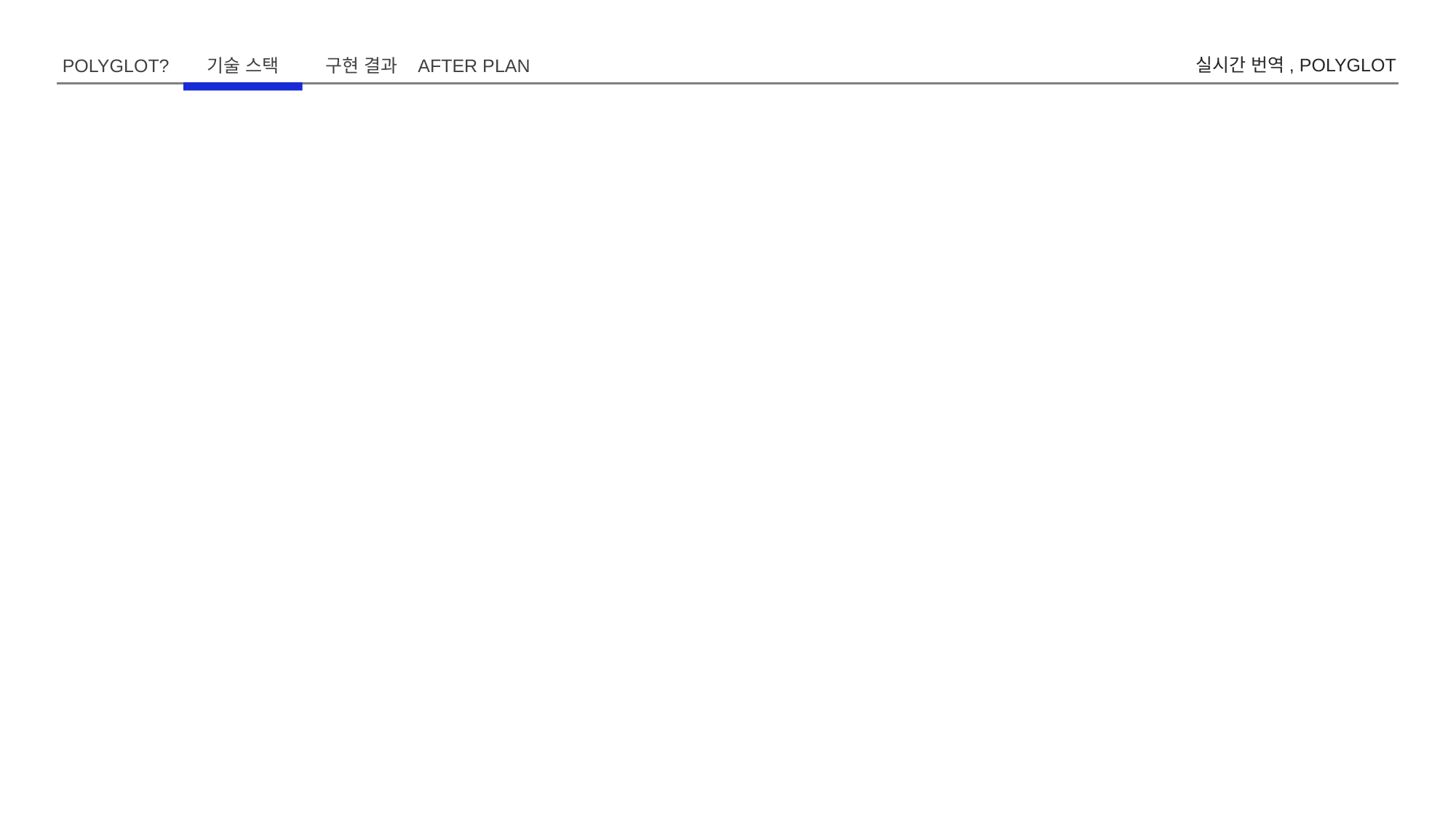

실시간 번역, POLYGLOT
POLYGLOT?
기술 스택
구현 결과
AFTER PLAN